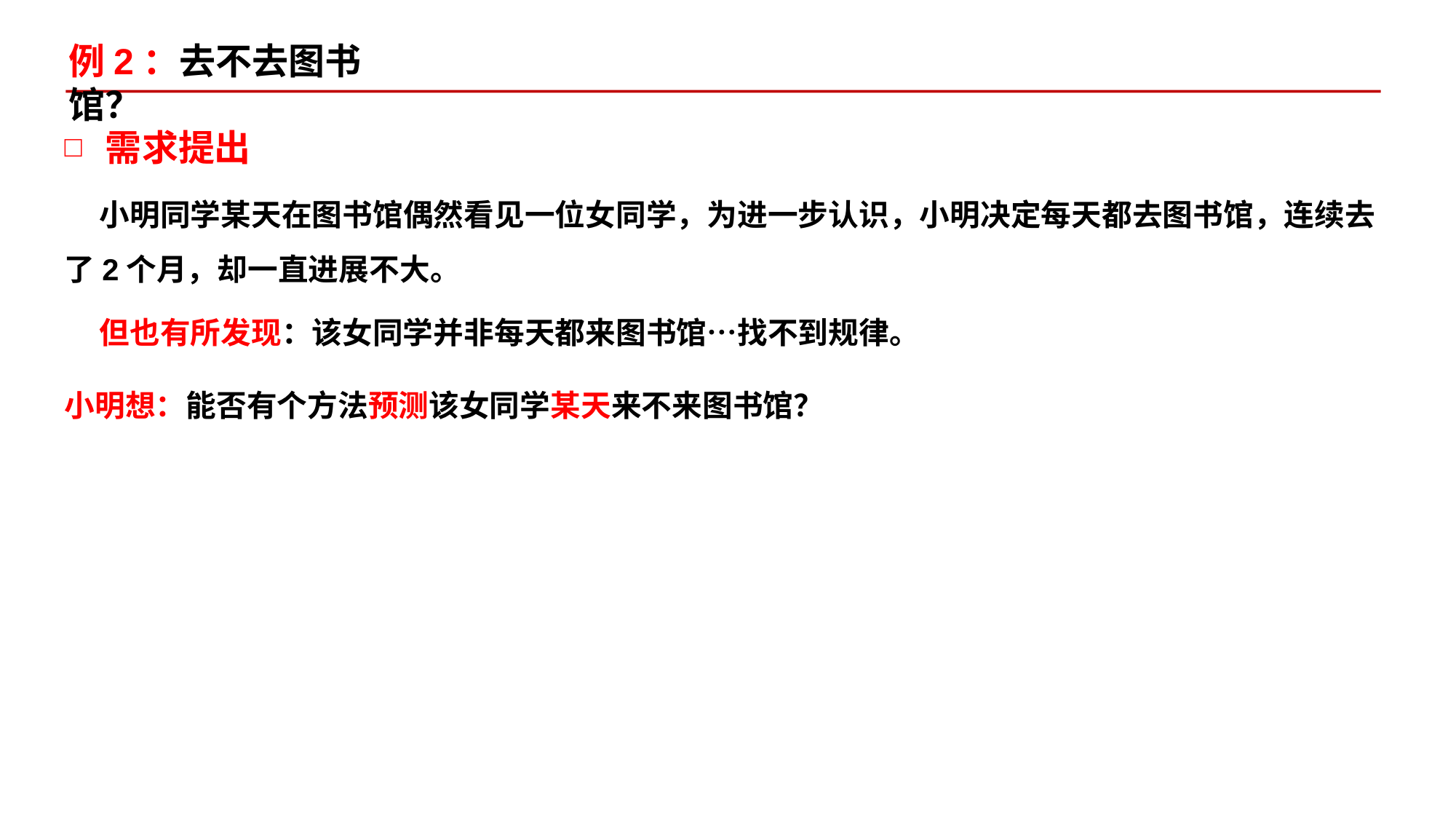

例2：去不去图书馆？
需求提出
    小明同学某天在图书馆偶然看见一位女同学，为进一步认识，小明决定每天都去图书馆，连续去了2个月，却一直进展不大。
    但也有所发现：该女同学并非每天都来图书馆…找不到规律。
小明想：能否有个方法预测该女同学某天来不来图书馆？